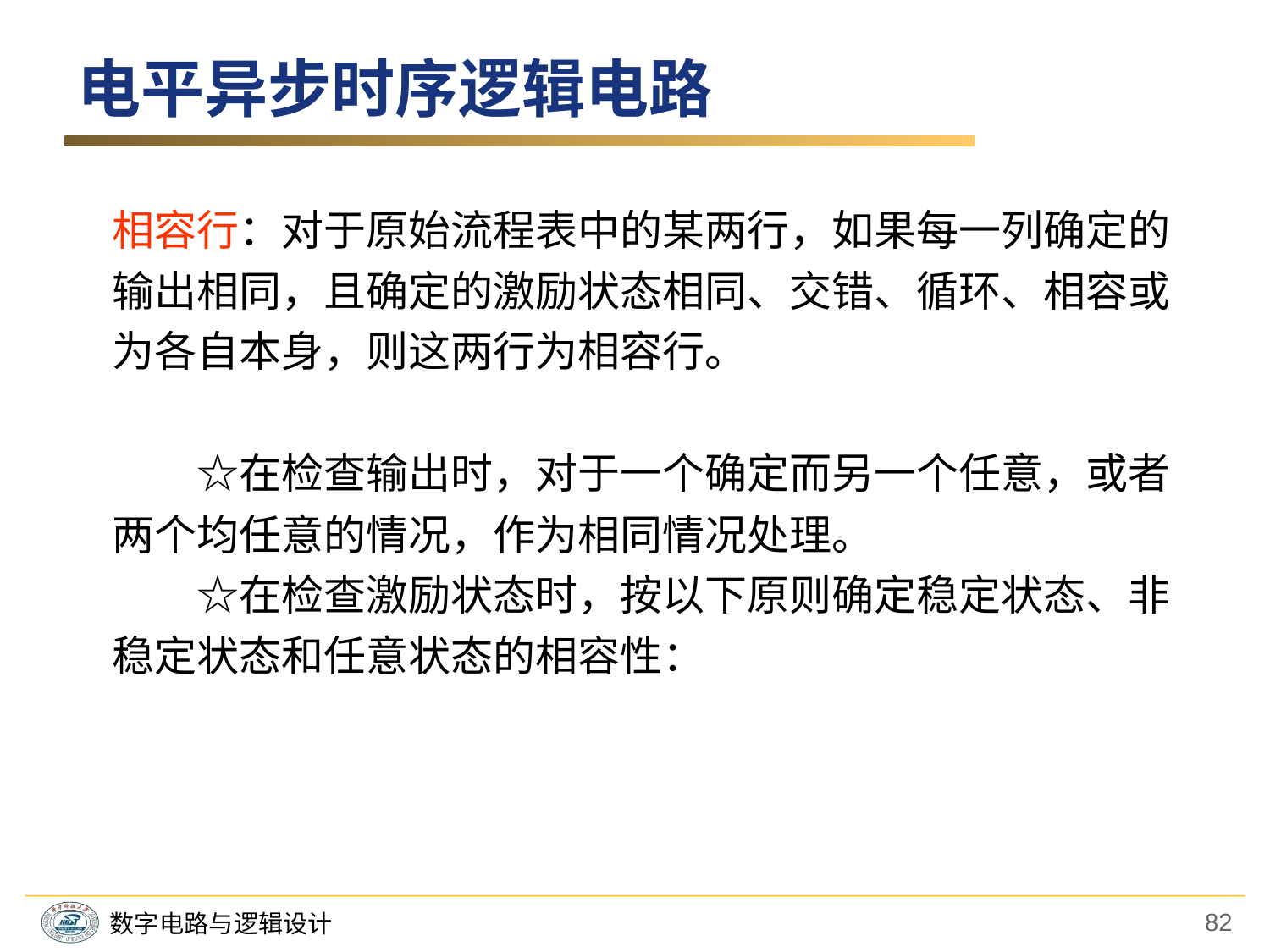

电平异步时序逻辑电路
相容行：对于原始流程表中的某两行，如果每一列确定的输出相同，且确定的激励状态相同、交错、循环、相容或为各自本身，则这两行为相容行。

　　☆在检查输出时，对于一个确定而另一个任意，或者
两个均任意的情况，作为相同情况处理。
　　☆在检查激励状态时，按以下原则确定稳定状态、非稳定状态和任意状态的相容性：
82
数字电路与逻辑设计